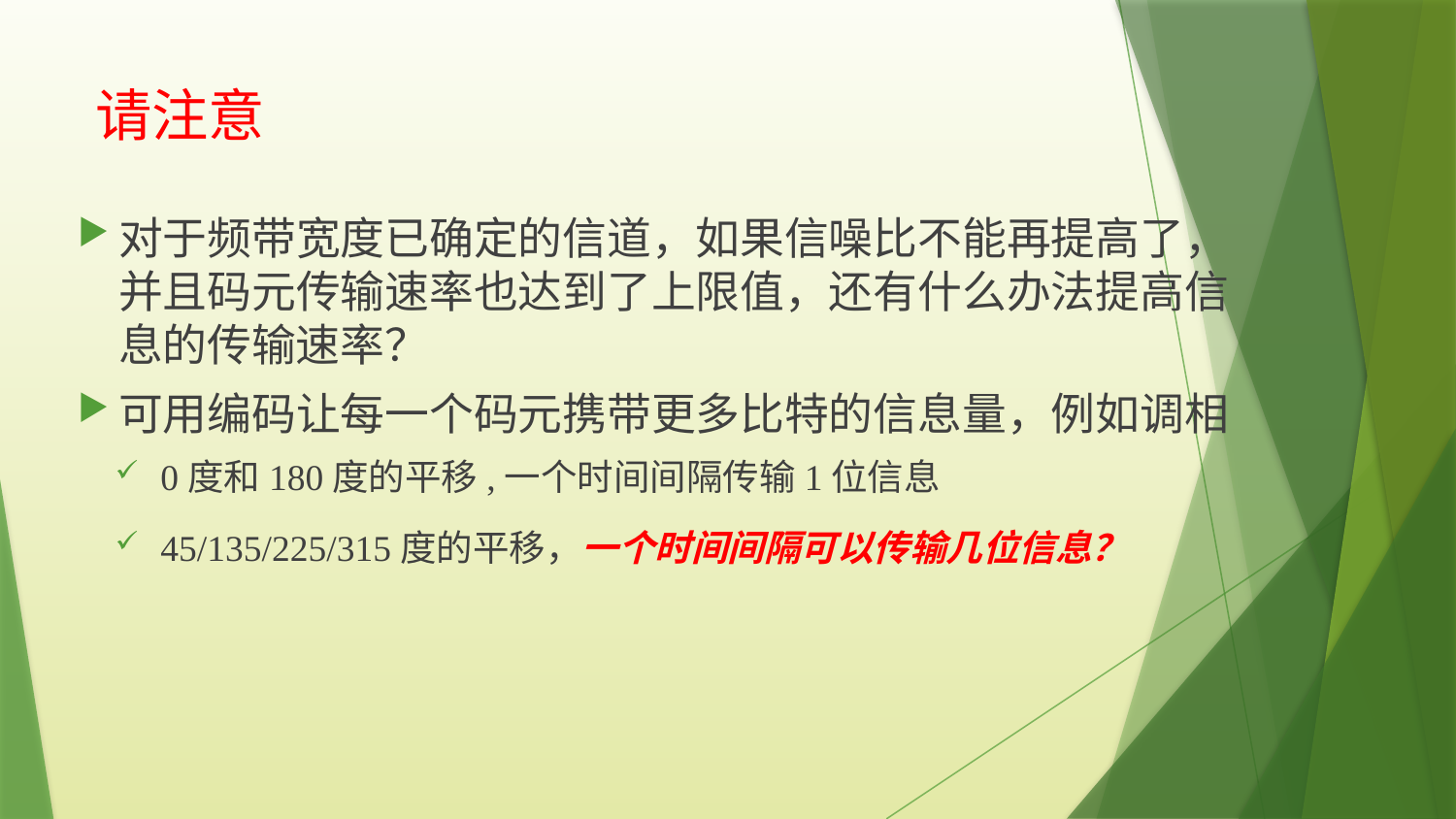

# 请注意
对于频带宽度已确定的信道，如果信噪比不能再提高了，并且码元传输速率也达到了上限值，还有什么办法提高信息的传输速率？
可用编码让每一个码元携带更多比特的信息量，例如调相
0度和180度的平移,一个时间间隔传输1位信息
45/135/225/315度的平移，一个时间间隔可以传输几位信息？